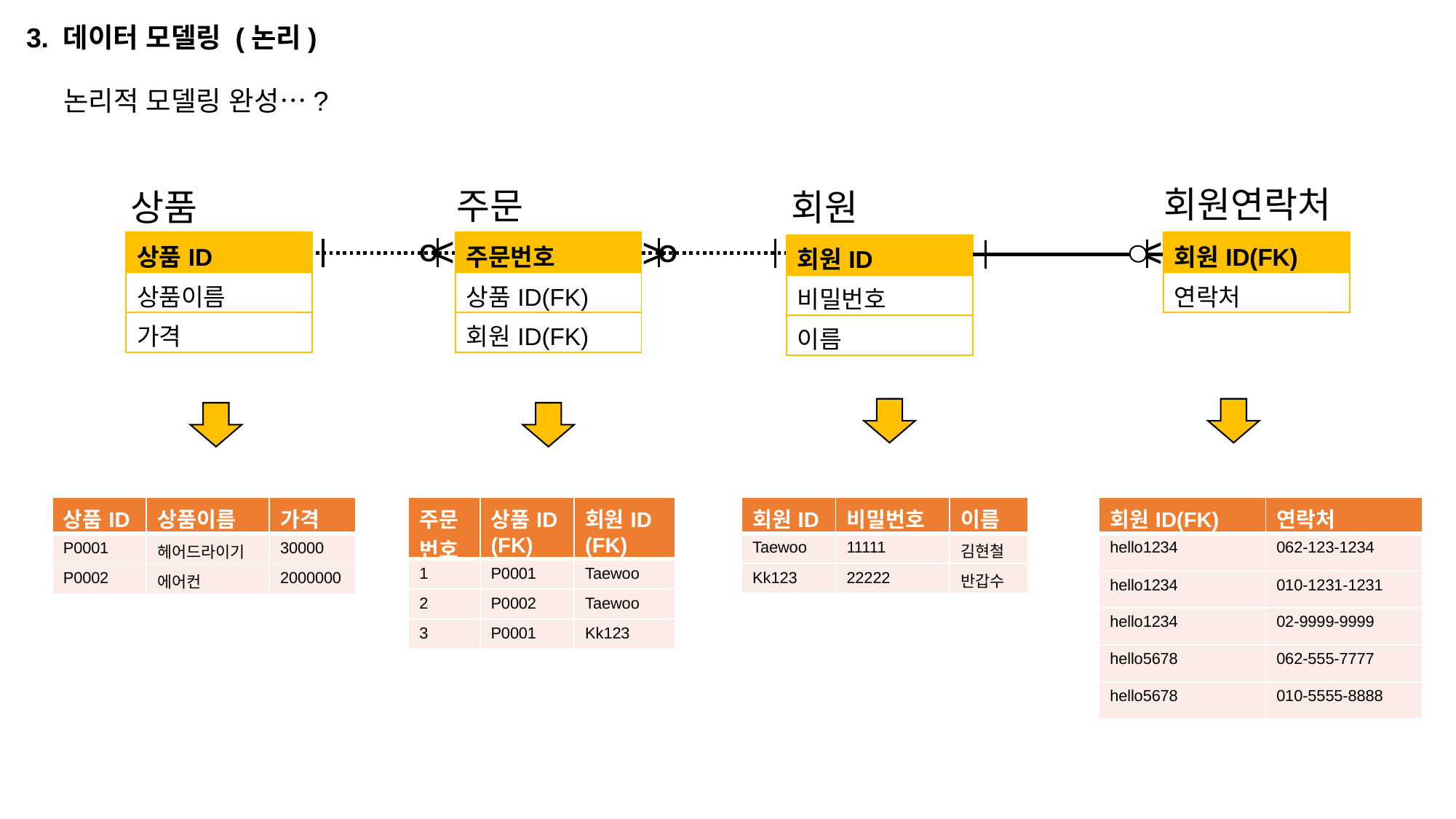

3. 데이터 모델링 (논리)
논리적 모델링 완성…?
회원연락처
주문
상품
회원
<
<
<
| 상품ID |
| --- |
| 상품이름 |
| 가격 |
O
| 주문번호 |
| --- |
| 상품ID(FK) |
| 회원ID(FK) |
| 회원ID(FK) |
| --- |
| 연락처 |
O
| 회원ID |
| --- |
| 비밀번호 |
| 이름 |

| 주문 번호 | 상품ID (FK) | 회원ID (FK) |
| --- | --- | --- |
| 1 | P0001 | Taewoo |
| 2 | P0002 | Taewoo |
| 3 | P0001 | Kk123 |
| 회원ID | 비밀번호 | 이름 |
| --- | --- | --- |
| Taewoo | 11111 | 김현철 |
| Kk123 | 22222 | 반갑수 |
| 회원ID(FK) | 연락처 |
| --- | --- |
| hello1234 | 062-123-1234 |
| hello1234 | 010-1231-1231 |
| hello1234 | 02-9999-9999 |
| hello5678 | 062-555-7777 |
| hello5678 | 010-5555-8888 |
| 상품ID | 상품이름 | 가격 |
| --- | --- | --- |
| P0001 | 헤어드라이기 | 30000 |
| P0002 | 에어컨 | 2000000 |